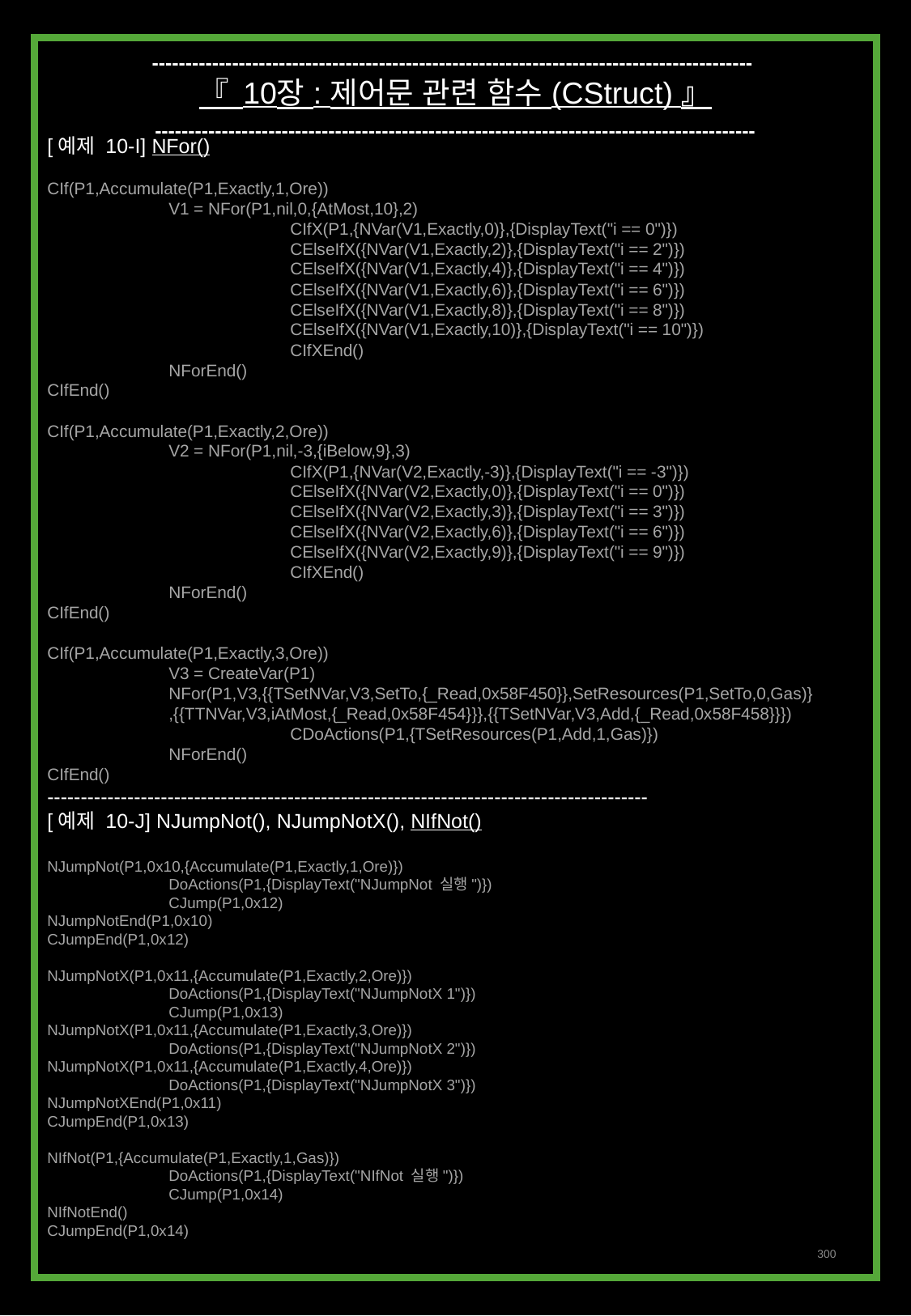

------------------------------------------------------------------------------------------
『  10장 : 제어문 관련 함수 (CStruct) 』
------------------------------------------------------------------------------------------
[예제 10-I] NFor()

CIf(P1,Accumulate(P1,Exactly,1,Ore))
	V1 = NFor(P1,nil,0,{AtMost,10},2)
		CIfX(P1,{NVar(V1,Exactly,0)},{DisplayText("i == 0")})
		CElseIfX({NVar(V1,Exactly,2)},{DisplayText("i == 2")})
		CElseIfX({NVar(V1,Exactly,4)},{DisplayText("i == 4")})
		CElseIfX({NVar(V1,Exactly,6)},{DisplayText("i == 6")})
		CElseIfX({NVar(V1,Exactly,8)},{DisplayText("i == 8")})
		CElseIfX({NVar(V1,Exactly,10)},{DisplayText("i == 10")})
		CIfXEnd()
	NForEnd()
CIfEnd()

CIf(P1,Accumulate(P1,Exactly,2,Ore))
	V2 = NFor(P1,nil,-3,{iBelow,9},3)
		CIfX(P1,{NVar(V2,Exactly,-3)},{DisplayText("i == -3")})
		CElseIfX({NVar(V2,Exactly,0)},{DisplayText("i == 0")})
		CElseIfX({NVar(V2,Exactly,3)},{DisplayText("i == 3")})
		CElseIfX({NVar(V2,Exactly,6)},{DisplayText("i == 6")})
		CElseIfX({NVar(V2,Exactly,9)},{DisplayText("i == 9")})
		CIfXEnd()
	NForEnd()
CIfEnd()

CIf(P1,Accumulate(P1,Exactly,3,Ore))
	V3 = CreateVar(P1)
	NFor(P1,V3,{{TSetNVar,V3,SetTo,{_Read,0x58F450}},SetResources(P1,SetTo,0,Gas)}
	,{{TTNVar,V3,iAtMost,{_Read,0x58F454}}},{{TSetNVar,V3,Add,{_Read,0x58F458}}})
		CDoActions(P1,{TSetResources(P1,Add,1,Gas)})
	NForEnd()
CIfEnd()
------------------------------------------------------------------------------------------
[예제 10-J] NJumpNot(), NJumpNotX(), NIfNot()

NJumpNot(P1,0x10,{Accumulate(P1,Exactly,1,Ore)})
	DoActions(P1,{DisplayText("NJumpNot 실행")})
	CJump(P1,0x12)
NJumpNotEnd(P1,0x10)
CJumpEnd(P1,0x12)

NJumpNotX(P1,0x11,{Accumulate(P1,Exactly,2,Ore)})
	DoActions(P1,{DisplayText("NJumpNotX 1")})
	CJump(P1,0x13)
NJumpNotX(P1,0x11,{Accumulate(P1,Exactly,3,Ore)})
	DoActions(P1,{DisplayText("NJumpNotX 2")})
NJumpNotX(P1,0x11,{Accumulate(P1,Exactly,4,Ore)})
	DoActions(P1,{DisplayText("NJumpNotX 3")})
NJumpNotXEnd(P1,0x11)
CJumpEnd(P1,0x13)

NIfNot(P1,{Accumulate(P1,Exactly,1,Gas)})
	DoActions(P1,{DisplayText("NIfNot 실행")})
	CJump(P1,0x14)
NIfNotEnd()
CJumpEnd(P1,0x14)
300